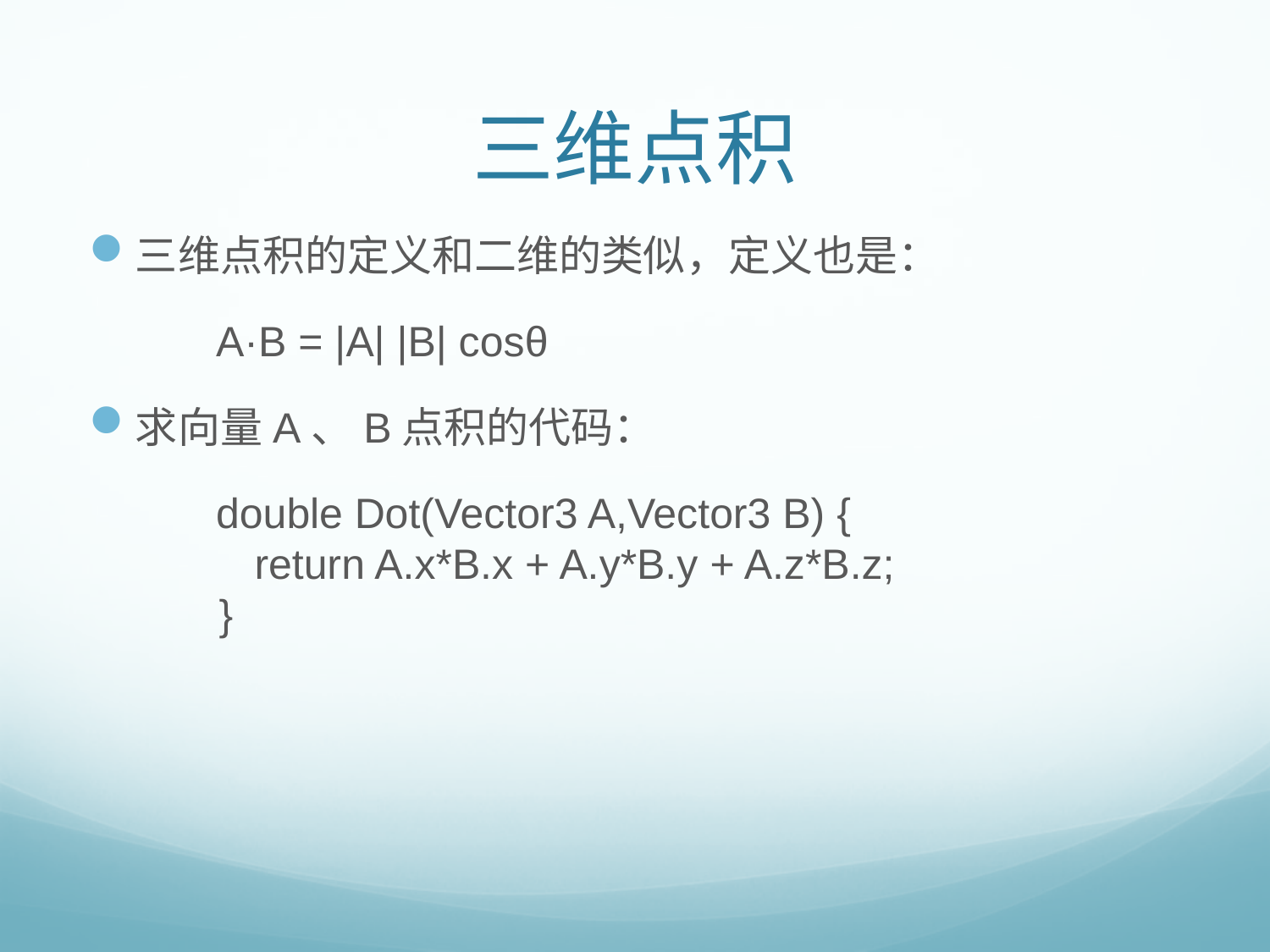

# 三维点积
三维点积的定义和二维的类似，定义也是：
	A·B = |A| |B| cosθ
求向量A、B点积的代码：
	double Dot(Vector3 A,Vector3 B) {
              return A.x*B.x + A.y*B.y + A.z*B.z;
           }